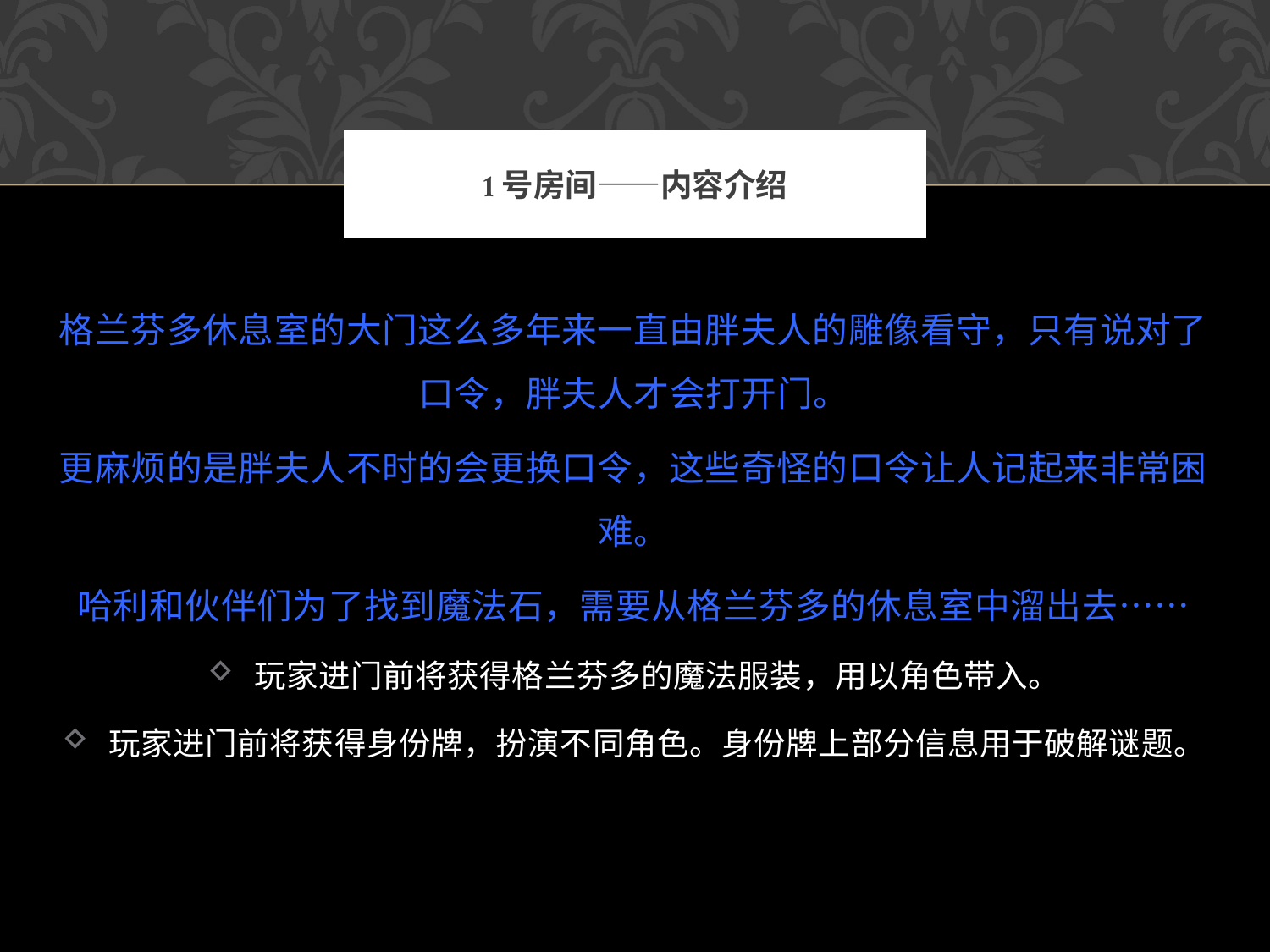

# 1号房间——内容介绍
格兰芬多休息室的大门这么多年来一直由胖夫人的雕像看守，只有说对了口令，胖夫人才会打开门。
更麻烦的是胖夫人不时的会更换口令，这些奇怪的口令让人记起来非常困难。
哈利和伙伴们为了找到魔法石，需要从格兰芬多的休息室中溜出去……
玩家进门前将获得格兰芬多的魔法服装，用以角色带入。
玩家进门前将获得身份牌，扮演不同角色。身份牌上部分信息用于破解谜题。